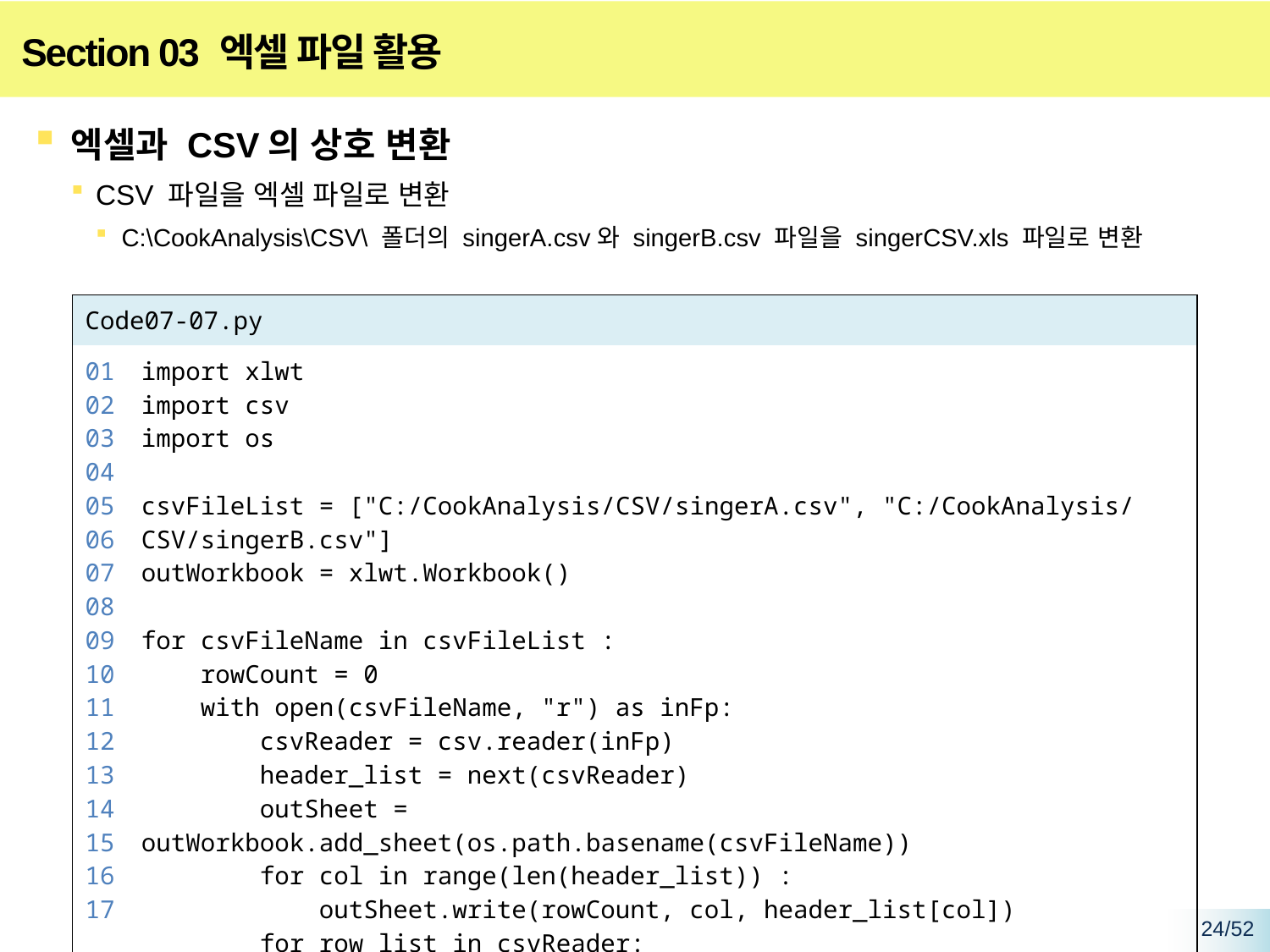

# Section 03 엑셀 파일 활용
엑셀과 CSV의 상호 변환
CSV 파일을 엑셀 파일로 변환
C:\CookAnalysis\CSV\ 폴더의 singerA.csv와 singerB.csv 파일을 singerCSV.xls 파일로 변환
| Code07-07.py |  |
| --- | --- |
| 01 02 03 04 05 06 07 08 09 10 11 12 13 14 15 16 17 | import xlwt import csv import os csvFileList = ["C:/CookAnalysis/CSV/singerA.csv", "C:/CookAnalysis/CSV/singerB.csv"] outWorkbook = xlwt.Workbook() for csvFileName in csvFileList : rowCount = 0 with open(csvFileName, "r") as inFp: csvReader = csv.reader(inFp) header\_list = next(csvReader) outSheet = outWorkbook.add\_sheet(os.path.basename(csvFileName)) for col in range(len(header\_list)) : outSheet.write(rowCount, col, header\_list[col]) for row\_list in csvReader: rowCount += 1 |